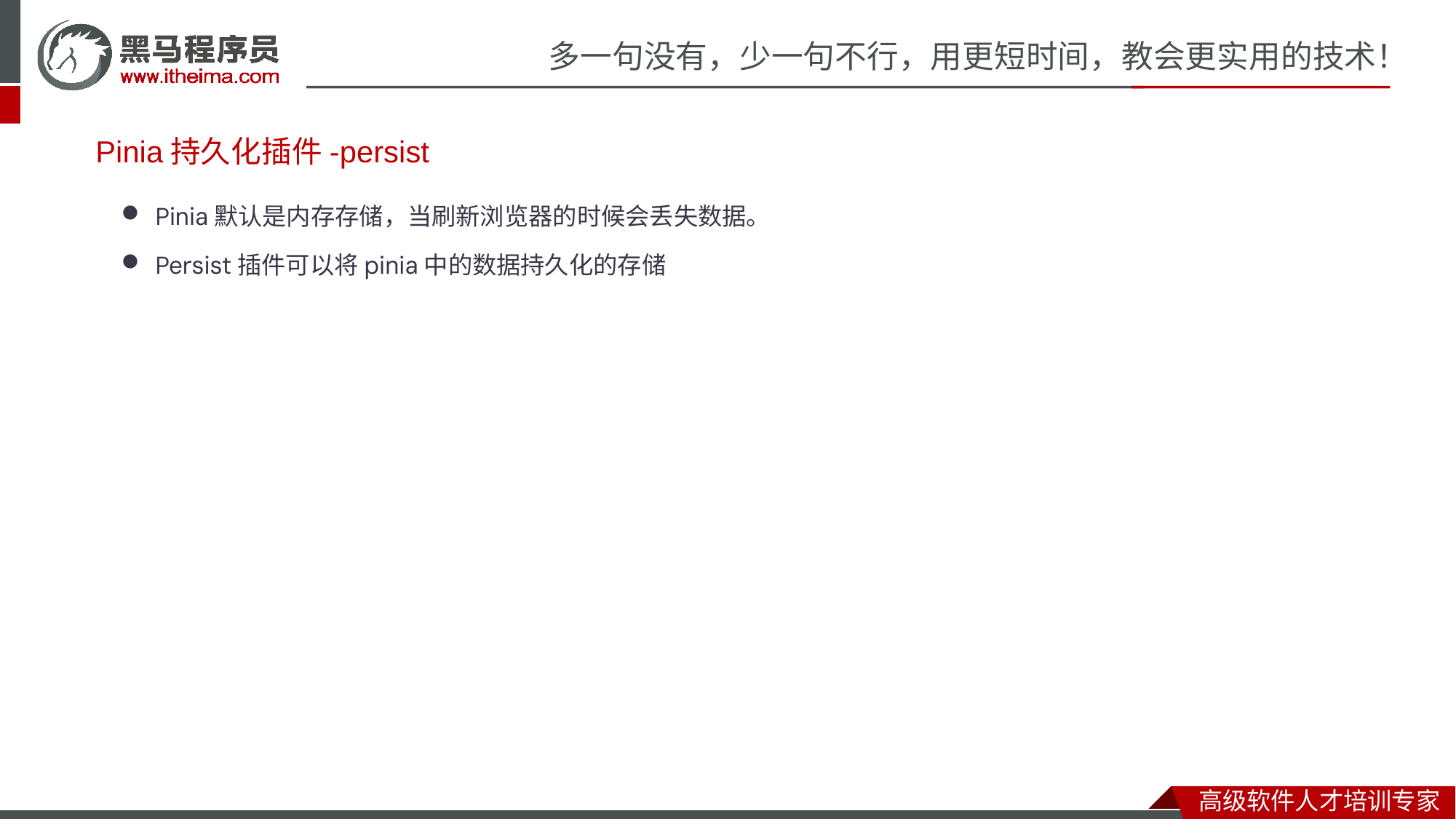

# Pinia持久化插件-persist
Pinia默认是内存存储，当刷新浏览器的时候会丢失数据。
Persist插件可以将pinia中的数据持久化的存储